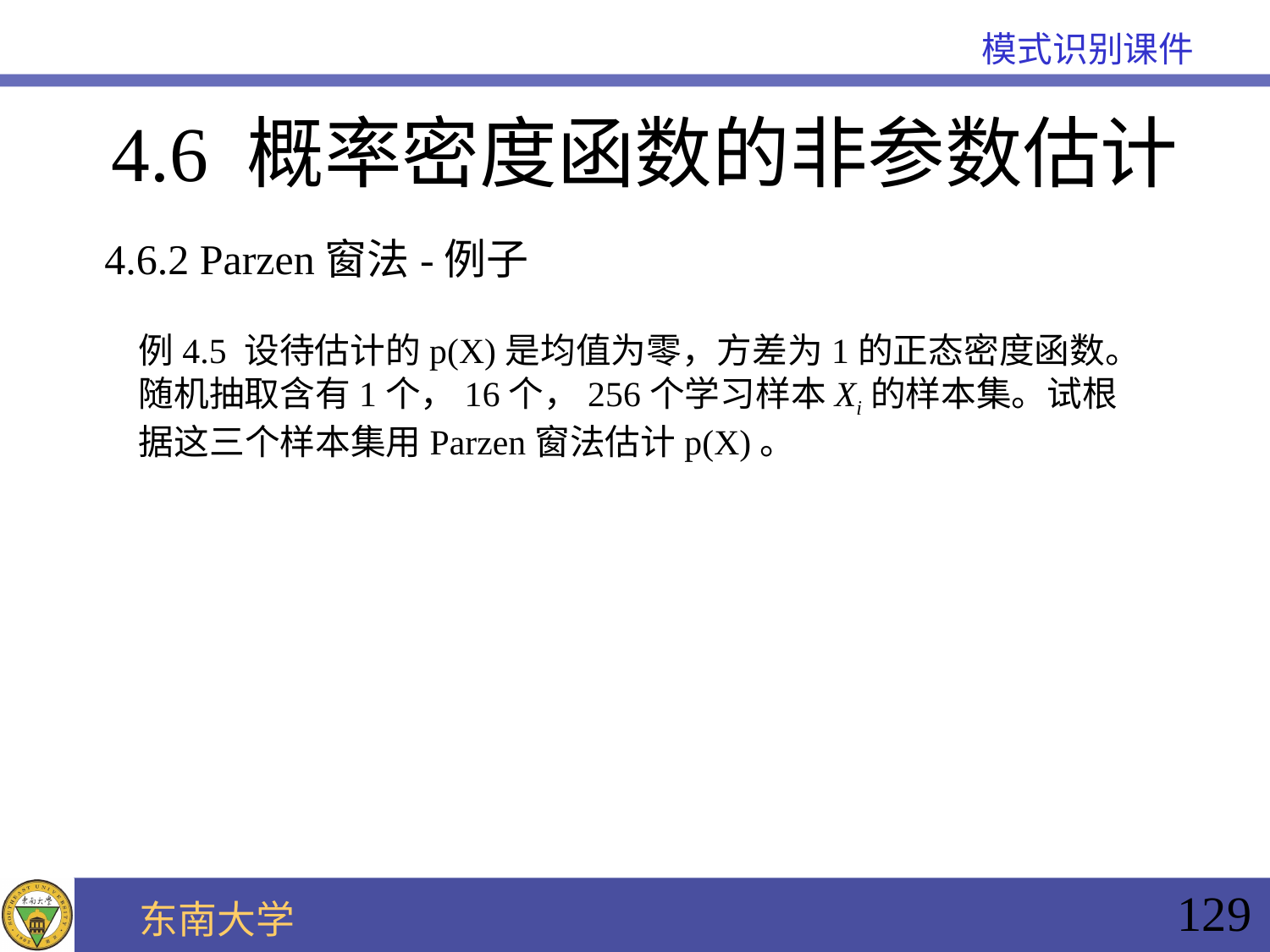

# 4.6 概率密度函数的非参数估计
4.6.2 Parzen窗法-例子
例4.5 设待估计的p(X)是均值为零，方差为1的正态密度函数。随机抽取含有1个，16个，256个学习样本Xi的样本集。试根据这三个样本集用Parzen窗法估计p(X)。
129